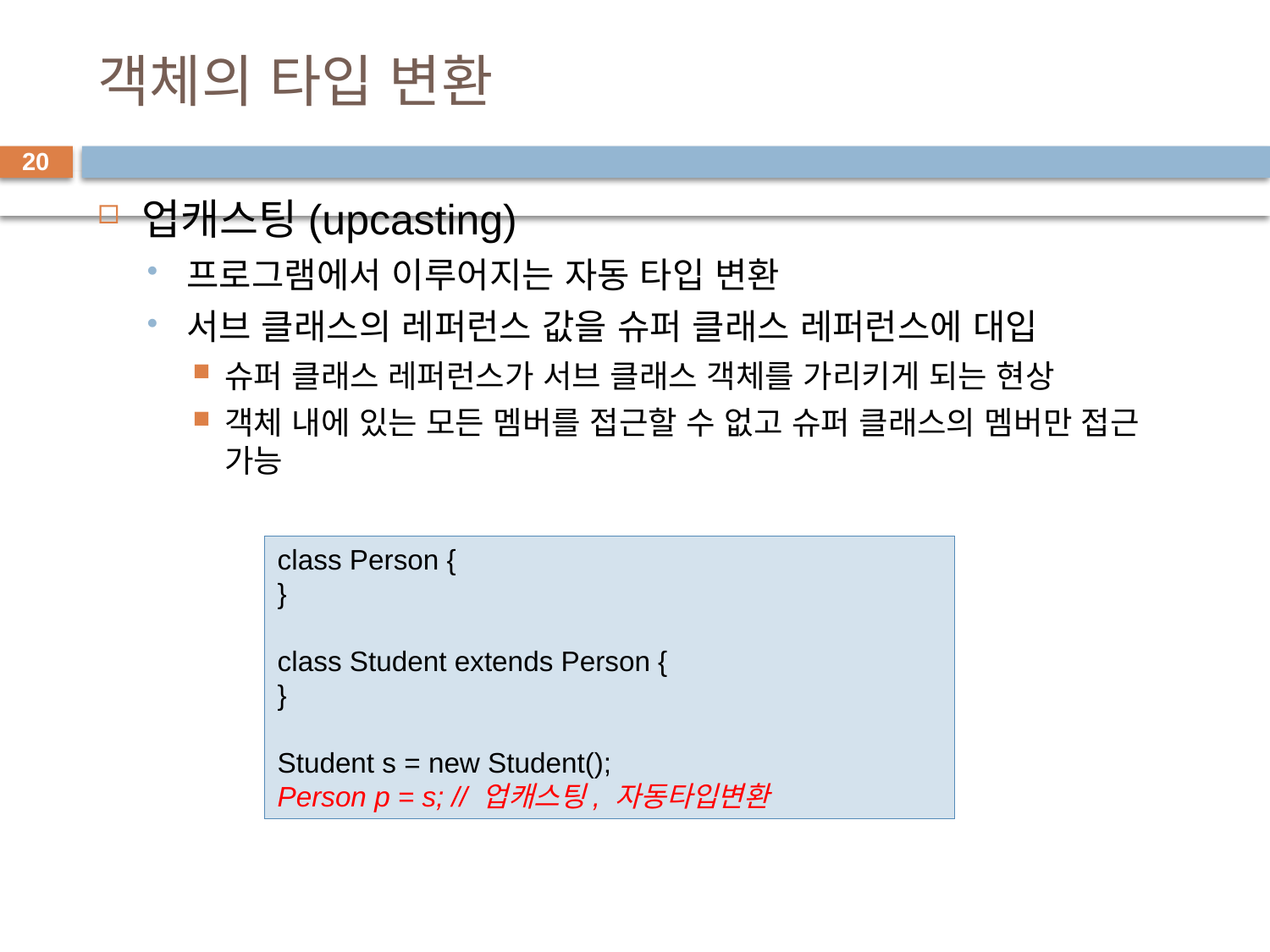

# 객체의 타입 변환
20
업캐스팅(upcasting)
프로그램에서 이루어지는 자동 타입 변환
서브 클래스의 레퍼런스 값을 슈퍼 클래스 레퍼런스에 대입
슈퍼 클래스 레퍼런스가 서브 클래스 객체를 가리키게 되는 현상
객체 내에 있는 모든 멤버를 접근할 수 없고 슈퍼 클래스의 멤버만 접근 가능

class Person {
}

class Student extends Person {
}

Student s = new Student();
Person p = s; // 업캐스팅, 자동타입변환